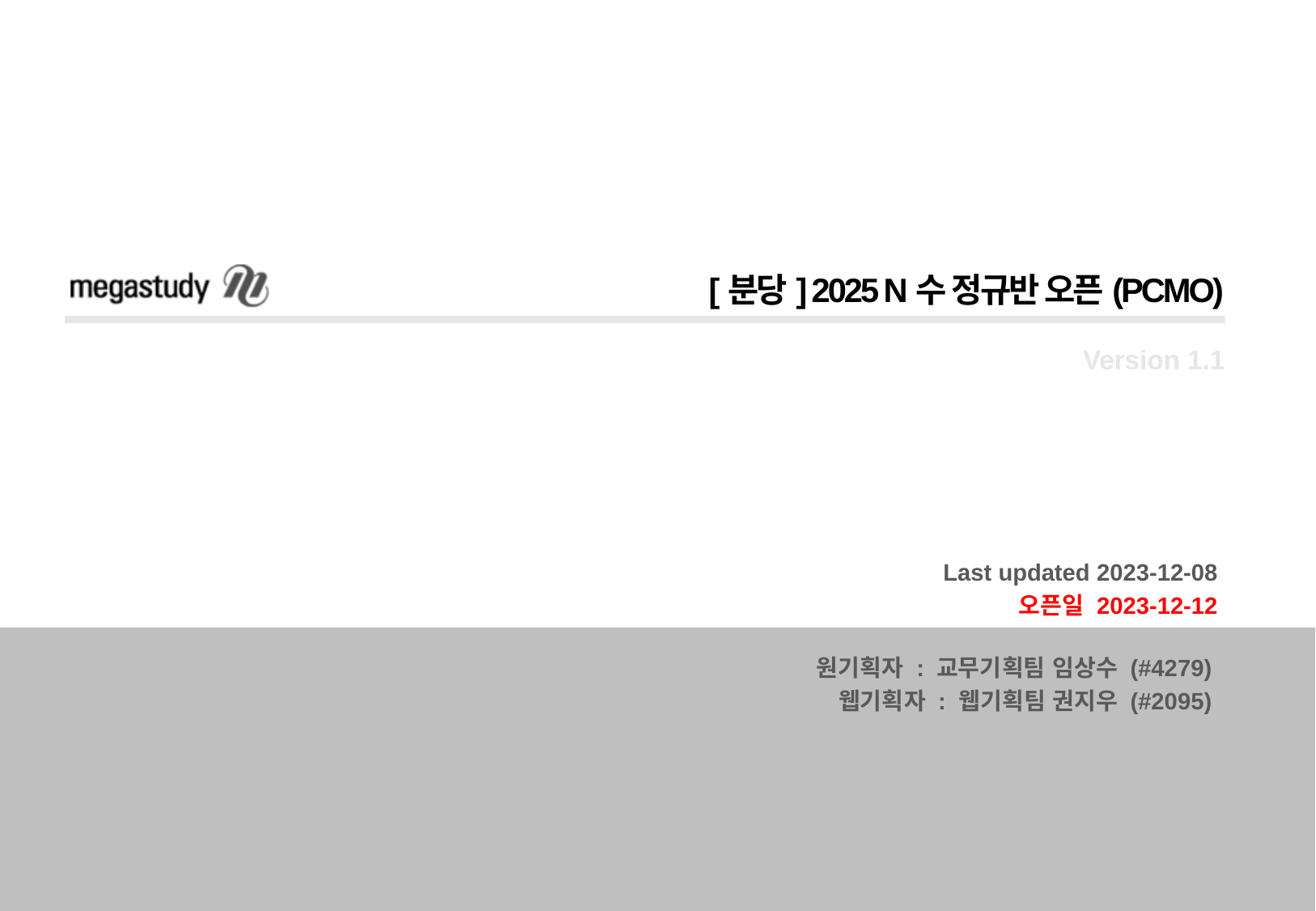

[분당] 2025 N수 정규반 오픈(PCMO)
Version 1.1
Last updated 2023-12-08
오픈일 2023-12-12
원기획자 : 교무기획팀 임상수 (#4279)
웹기획자 : 웹기획팀 권지우 (#2095)